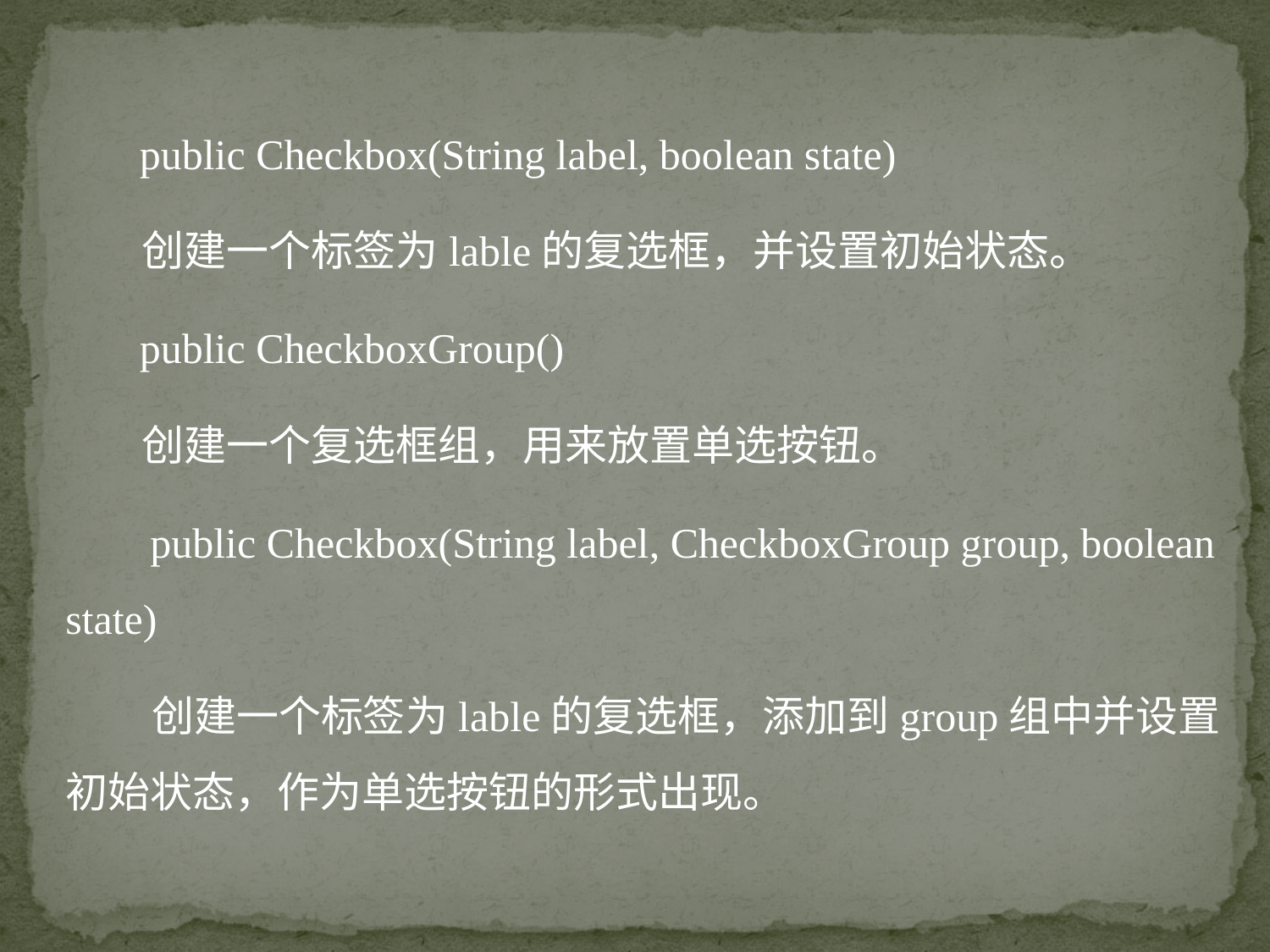

public Checkbox(String label, boolean state)
       创建一个标签为lable的复选框，并设置初始状态。
       public CheckboxGroup()
       创建一个复选框组，用来放置单选按钮。
        public Checkbox(String label, CheckboxGroup group, boolean state)
        创建一个标签为lable的复选框，添加到group组中并设置初始状态，作为单选按钮的形式出现。